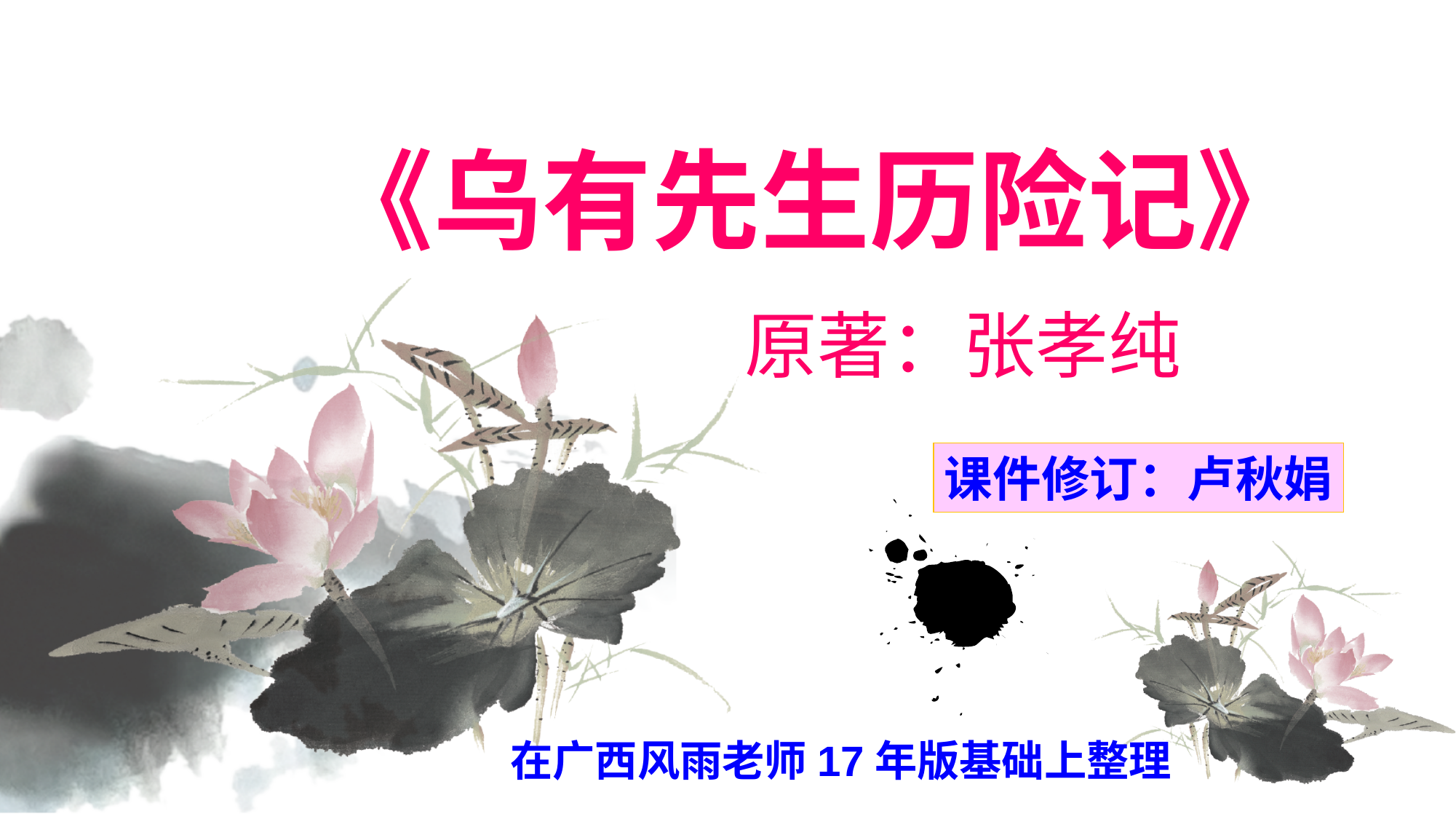

《乌有先生历险记》
                   原著：张孝纯
课件修订：卢秋娟
在广西风雨老师17年版基础上整理